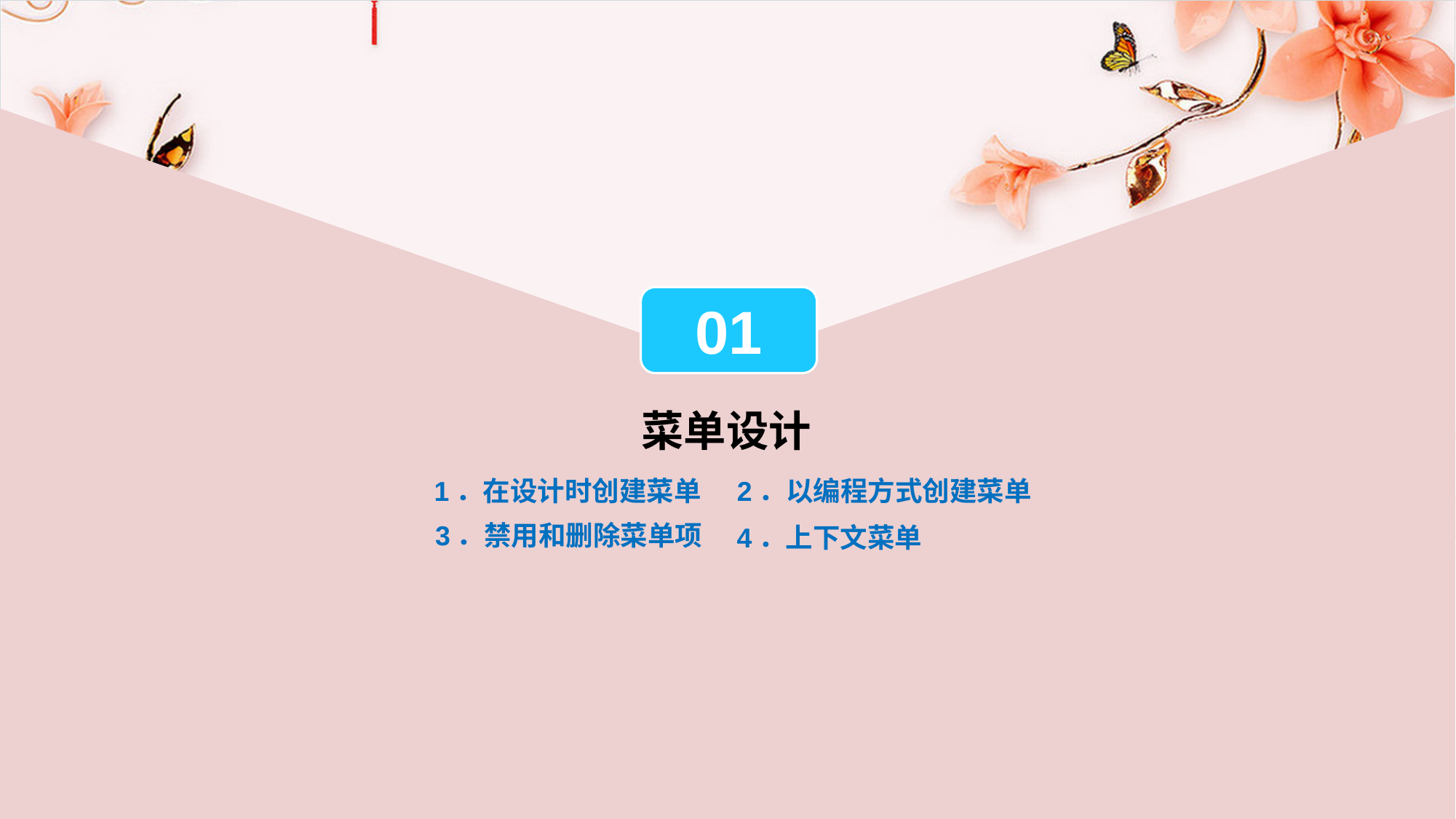

01
菜单设计
2．以编程方式创建菜单
1．在设计时创建菜单
3．禁用和删除菜单项
4．上下文菜单